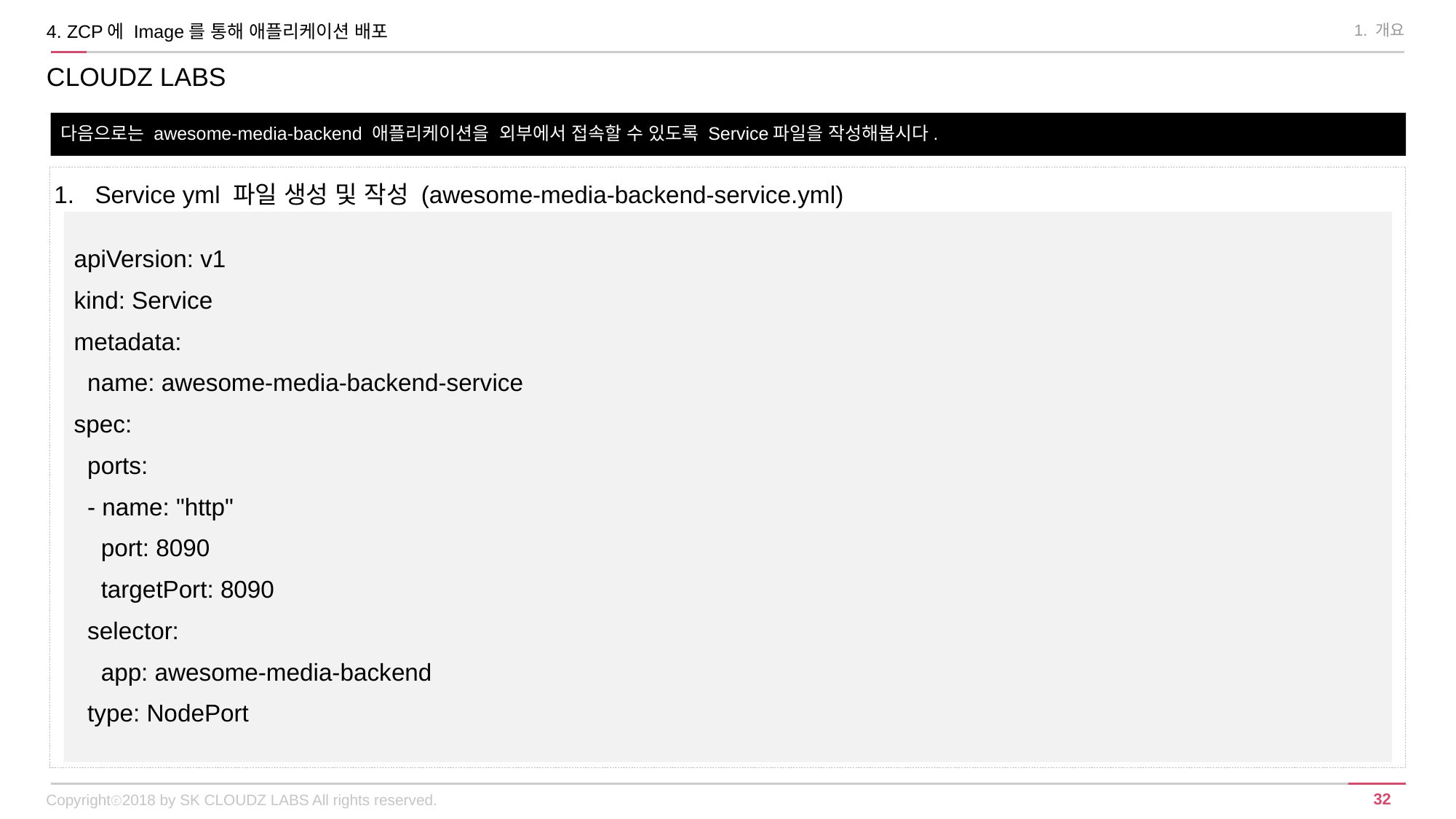

4. ZCP에 Image를 통해 애플리케이션 배포
1. 개요
CLOUDZ LABS
다음으로는 awesome-media-backend 애플리케이션을  외부에서 접속할 수 있도록 Service파일을 작성해봅시다.
Service yml 파일 생성 및 작성 (awesome-media-backend-service.yml)

apiVersion: v1
kind: Service
metadata:
  name: awesome-media-backend-service
spec:
  ports:
  - name: "http"
    port: 8090
    targetPort: 8090
  selector:
    app: awesome-media-backend
  type: NodePort
Copyrightⓒ2018 by SK CLOUDZ LABS All rights reserved.